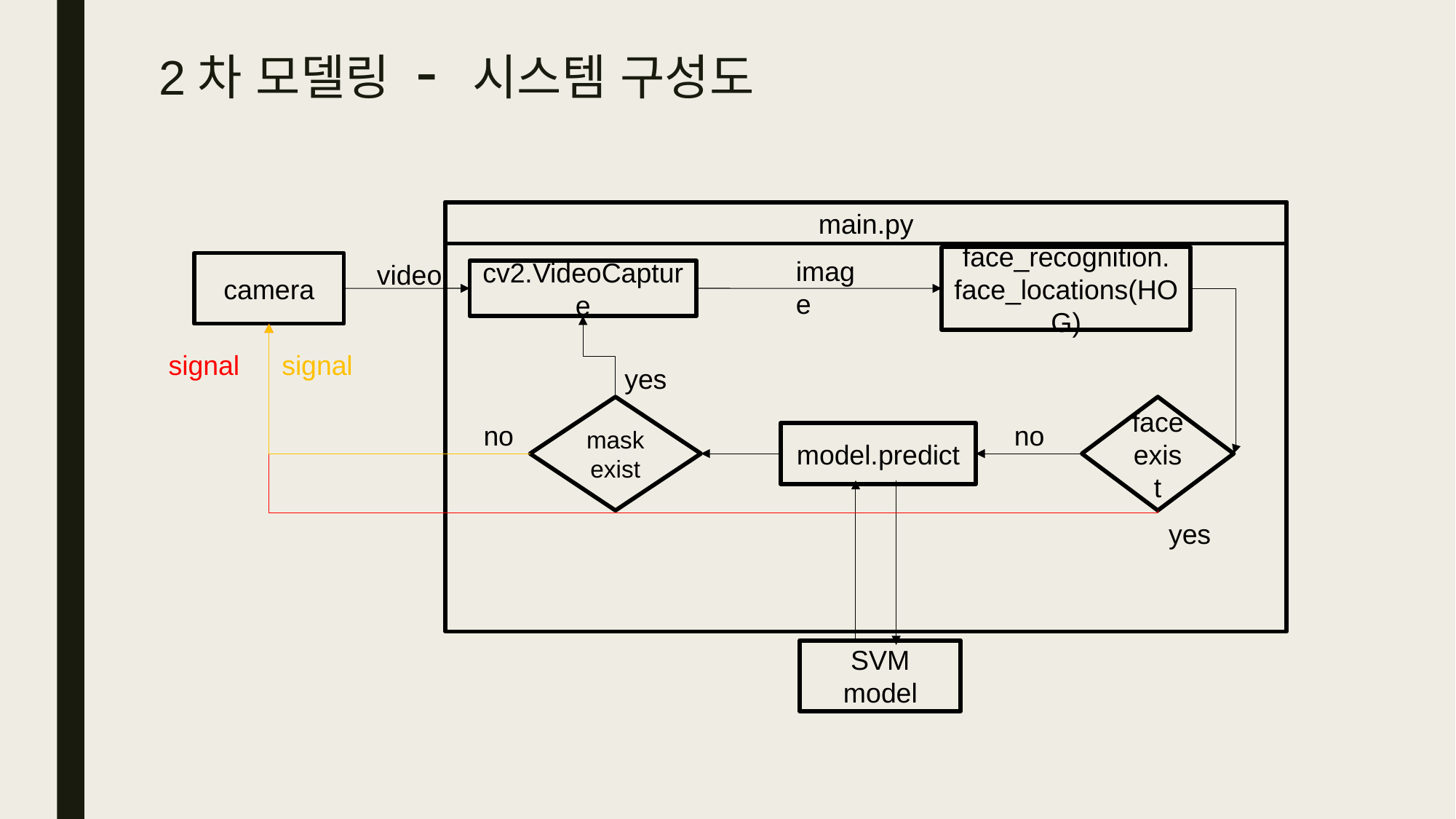

# 2차 모델링 - 시스템 구성도

main.py
face_recognition.
face_locations(HOG)
image
video
camera
cv2.VideoCapture
signal
signal
yes
mask exist
face exist
no
no
model.predict
yes
SVM model